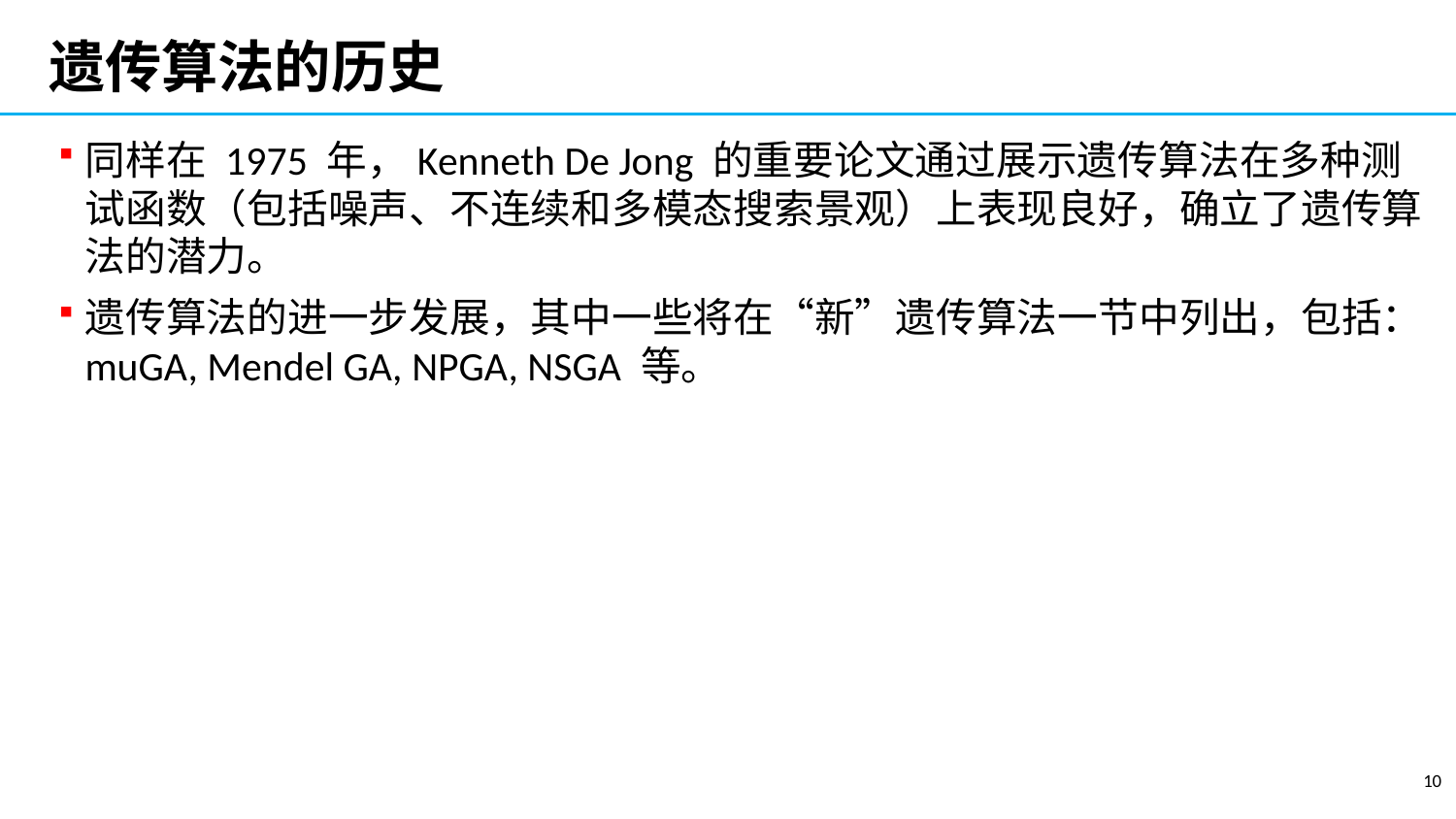

# 遗传算法的历史

同样在 1975 年，Kenneth De Jong 的重要论文通过展示遗传算法在多种测试函数（包括噪声、不连续和多模态搜索景观）上表现良好，确立了遗传算法的潜力。
遗传算法的进一步发展，其中一些将在“新”遗传算法一节中列出，包括：muGA, Mendel GA, NPGA, NSGA 等。
10